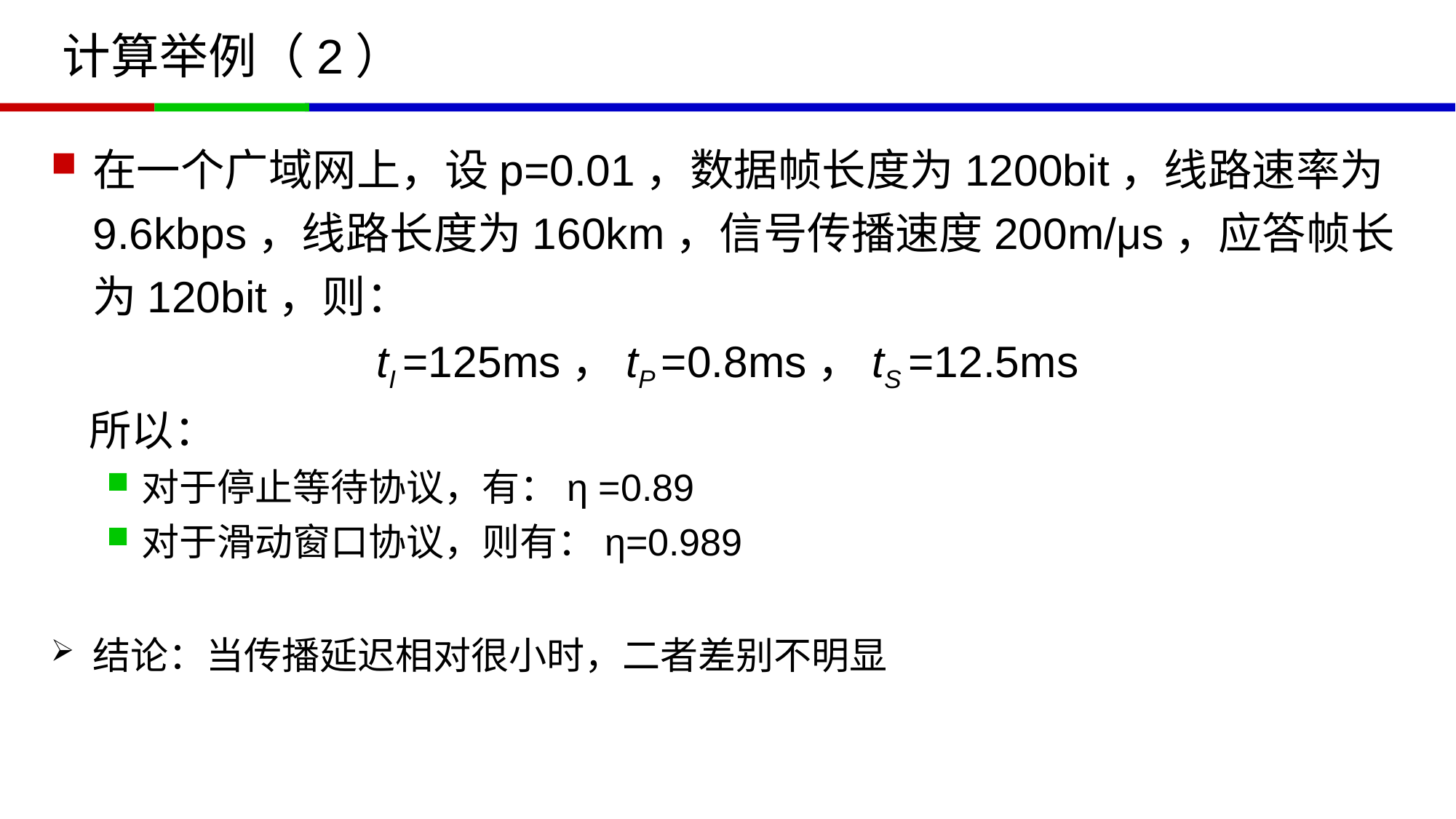

# 计算举例（2）
在一个广域网上，设p=0.01，数据帧长度为1200bit，线路速率为9.6kbps，线路长度为160km，信号传播速度200m/μs，应答帧长为120bit，则：
tI =125ms，tP =0.8ms，tS =12.5ms
   所以：
对于停止等待协议，有：η =0.89
对于滑动窗口协议，则有：η=0.989

结论：当传播延迟相对很小时，二者差别不明显

84